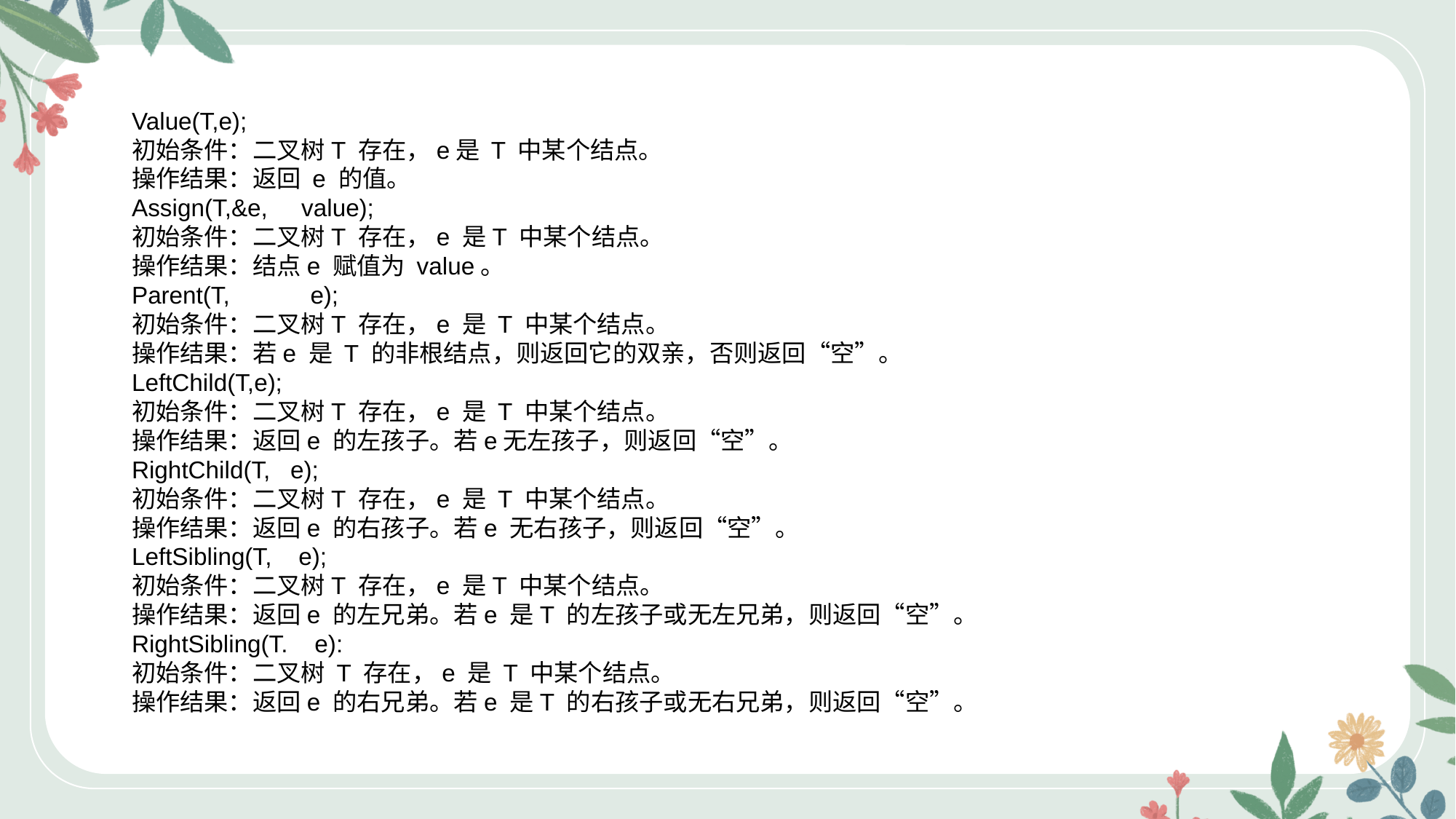

Value(T,e);
初始条件：二叉树T 存在，e是 T 中某个结点。
操作结果：返回 e 的值。
Assign(T,&e,     value);
初始条件：二叉树T 存在，e 是T 中某个结点。
操作结果：结点e 赋值为 value。
Parent(T,            e);
初始条件：二叉树T 存在，e 是 T 中某个结点。
操作结果：若e 是 T 的非根结点，则返回它的双亲，否则返回“空”。
LeftChild(T,e);
初始条件：二叉树T 存在，e 是 T 中某个结点。
操作结果：返回e 的左孩子。若e无左孩子，则返回“空”。
RightChild(T,   e);
初始条件：二叉树T 存在，e 是 T 中某个结点。
操作结果：返回e 的右孩子。若e 无右孩子，则返回“空”。
LeftSibling(T,    e);
初始条件：二叉树T 存在，e 是T 中某个结点。
操作结果：返回e 的左兄弟。若e 是T 的左孩子或无左兄弟，则返回“空”。
RightSibling(T.    e):
初始条件：二叉树 T 存在，e 是 T 中某个结点。
操作结果：返回e 的右兄弟。若e 是T 的右孩子或无右兄弟，则返回“空”。